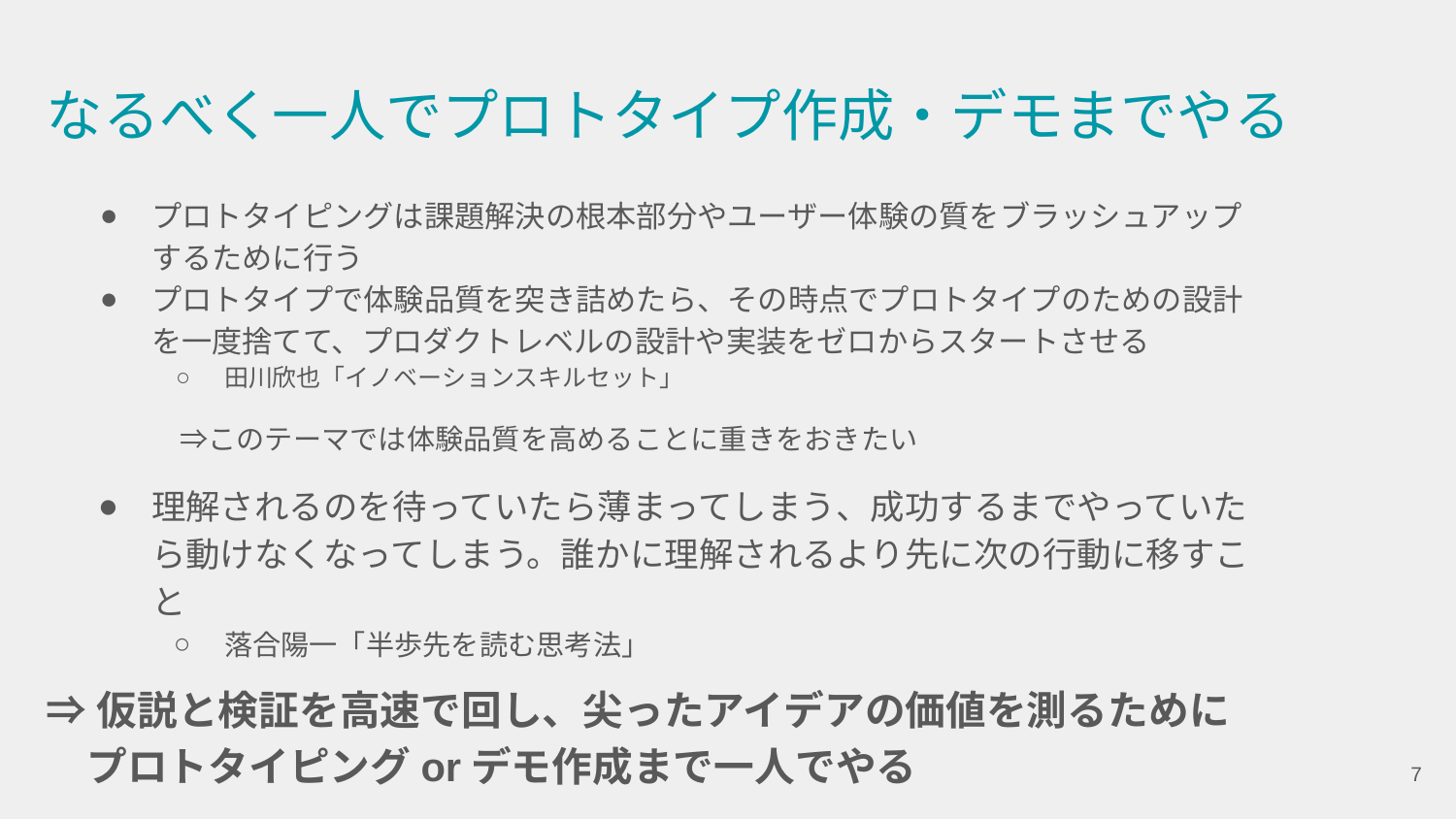

# なるべく一人でプロトタイプ作成・デモまでやる
プロトタイピングは課題解決の根本部分やユーザー体験の質をブラッシュアップするために行う
プロトタイプで体験品質を突き詰めたら、その時点でプロトタイプのための設計を一度捨てて、プロダクトレベルの設計や実装をゼロからスタートさせる
田川欣也「イノベーションスキルセット」
　⇒このテーマでは体験品質を高めることに重きをおきたい
理解されるのを待っていたら薄まってしまう、成功するまでやっていたら動けなくなってしまう。誰かに理解されるより先に次の行動に移すこと
落合陽一「半歩先を読む思考法」
⇒仮説と検証を高速で回し、尖ったアイデアの価値を測るために
　プロトタイピングorデモ作成まで一人でやる

7